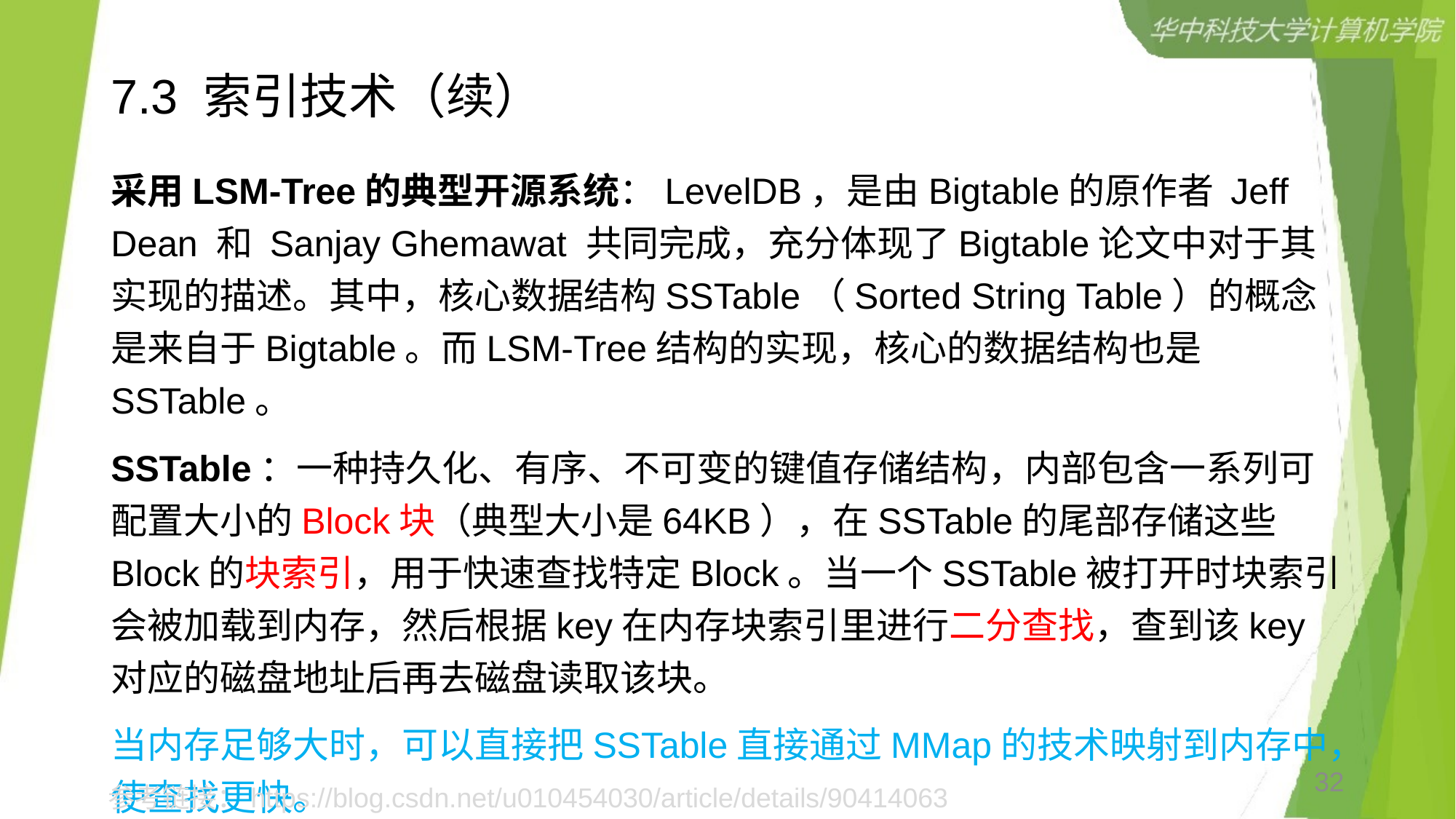

# 7.3 索引技术（续）
采用LSM-Tree的典型开源系统：LevelDB，是由Bigtable的原作者 Jeff Dean 和 Sanjay Ghemawat 共同完成，充分体现了Bigtable论文中对于其实现的描述。其中，核心数据结构SSTable（Sorted String Table）的概念是来自于Bigtable。而LSM-Tree结构的实现，核心的数据结构也是SSTable。
SSTable：一种持久化、有序、不可变的键值存储结构，内部包含一系列可配置大小的Block块（典型大小是64KB），在SSTable的尾部存储这些Block的块索引，用于快速查找特定Block。当一个SSTable被打开时块索引会被加载到内存，然后根据key在内存块索引里进行二分查找，查到该key对应的磁盘地址后再去磁盘读取该块。
当内存足够大时，可以直接把SSTable直接通过MMap的技术映射到内存中，使查找更快。
32
参考链接：https://blog.csdn.net/u010454030/article/details/90414063